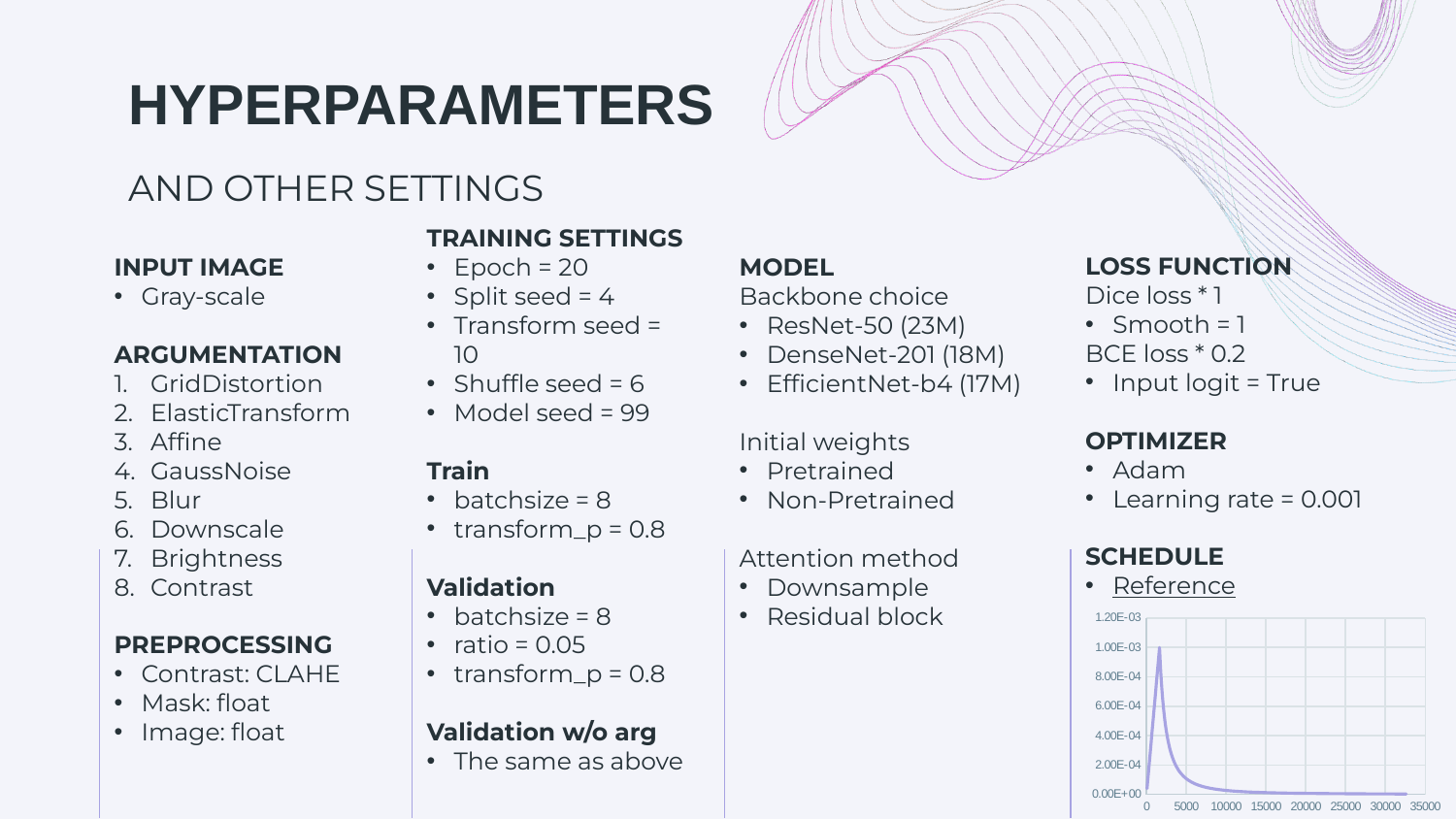

# HYPERPARAMETERS
AND OTHER SETTINGS

INPUT IMAGE
Gray-scale

ARGUMENTATION
GridDistortion
ElasticTransform
Affine
GaussNoise
Blur
Downscale
Brightness
Contrast

PREPROCESSING
Contrast: CLAHE
Mask: float
Image: float

TRAINING SETTINGS
Epoch = 20
Split seed = 4
Transform seed = 10
Shuffle seed = 6
Model seed = 99

Train
batchsize = 8
transform_p = 0.8

Validation
batchsize = 8
ratio = 0.05
transform_p = 0.8

Validation w/o arg
The same as above

LOSS FUNCTION
Dice loss * 1
Smooth = 1
BCE loss * 0.2
Input logit = True

OPTIMIZER
Adam
Learning rate = 0.001

SCHEDULE
Reference

MODEL
Backbone choice
ResNet-50 (23M)
DenseNet-201 (18M)
EfficientNet-b4 (17M)

Initial weights
Pretrained
Non-Pretrained

Attention method
Downsample
Residual block

### Chart

| Category | Y 值 |
|---|---|